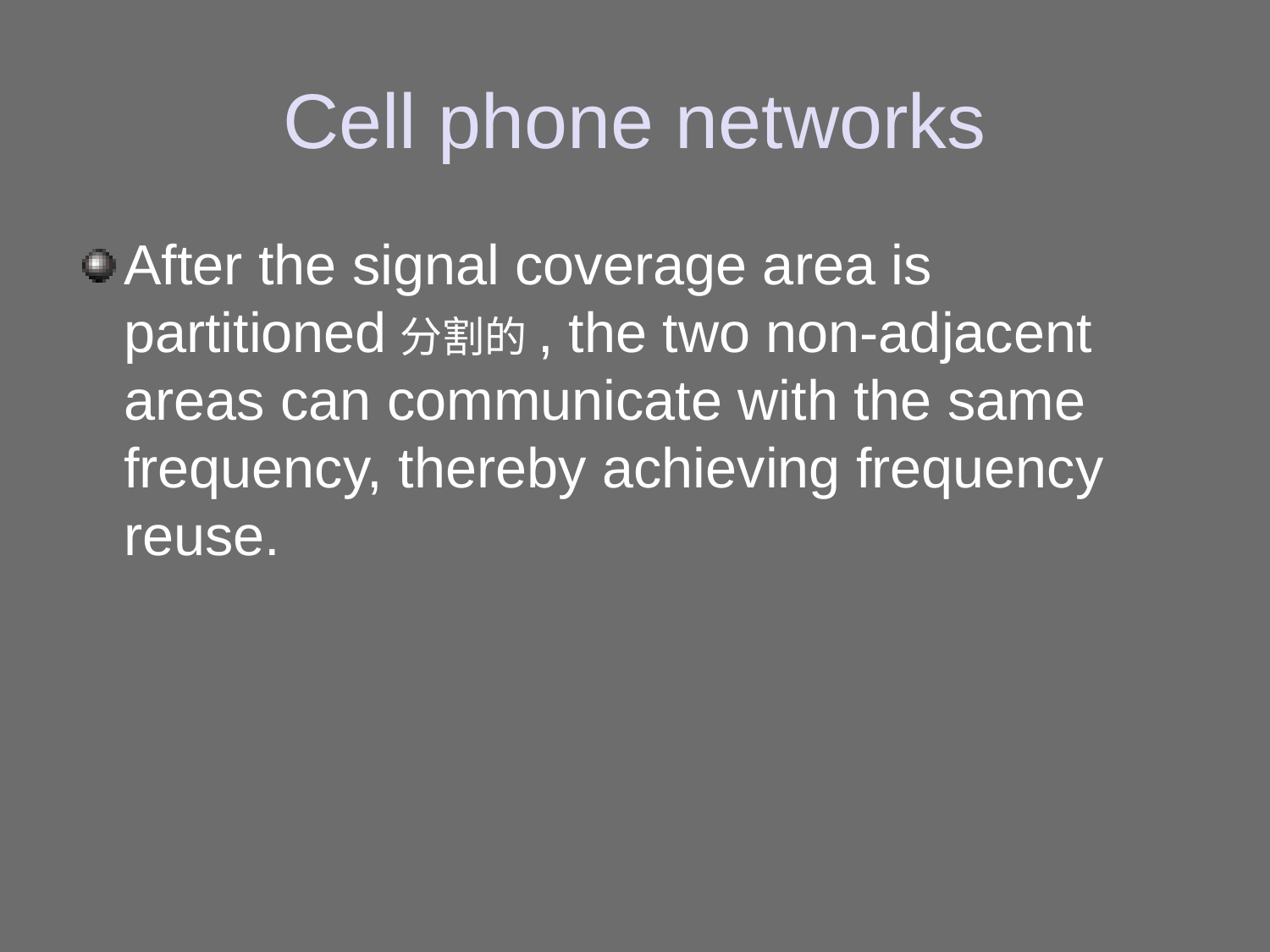

# Cell phone networks
After the signal coverage area is partitioned分割的, the two non-adjacent areas can communicate with the same frequency, thereby achieving frequency reuse.